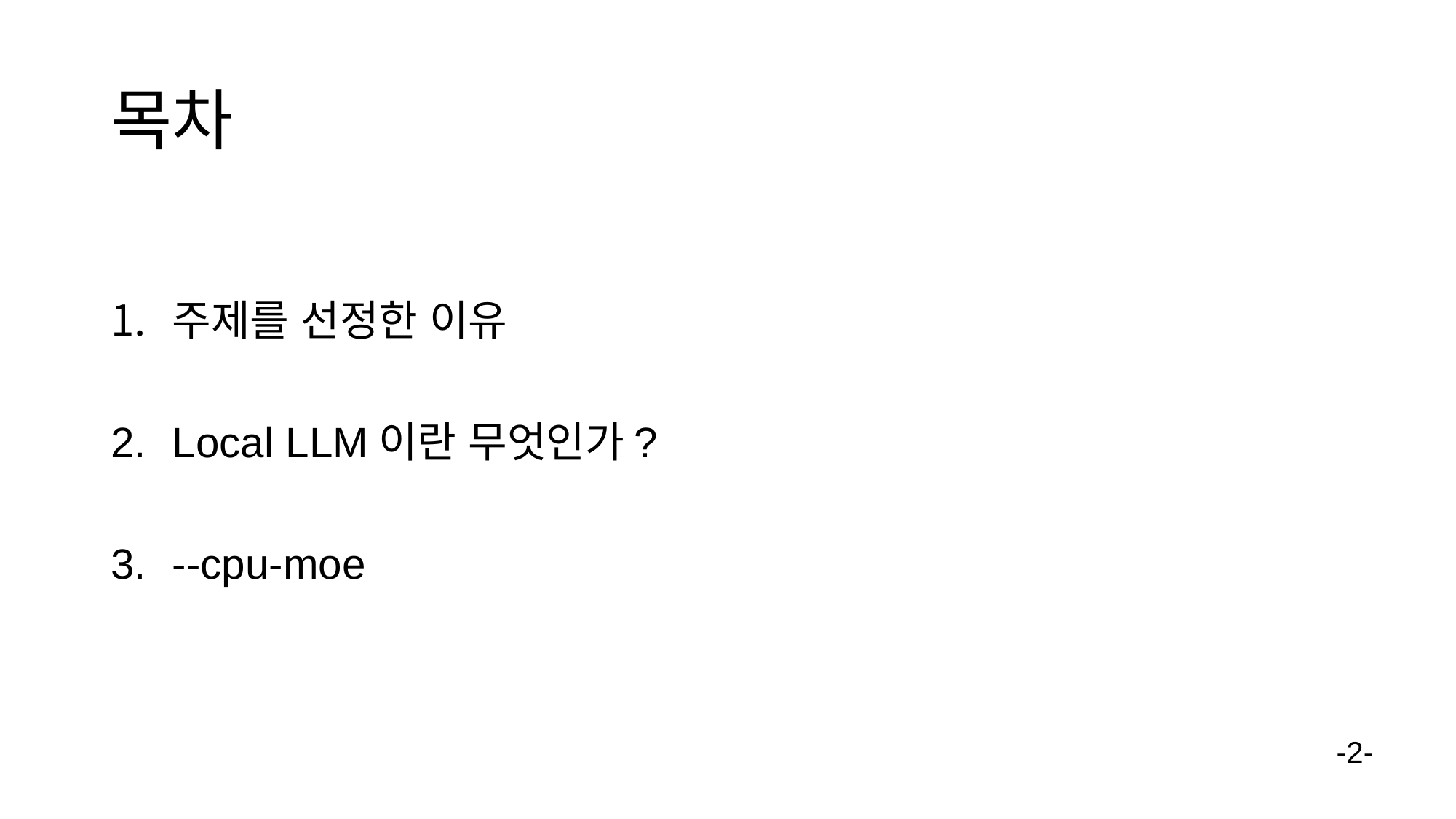

# 목차
주제를 선정한 이유

Local LLM이란 무엇인가?

--cpu-moe
-2-